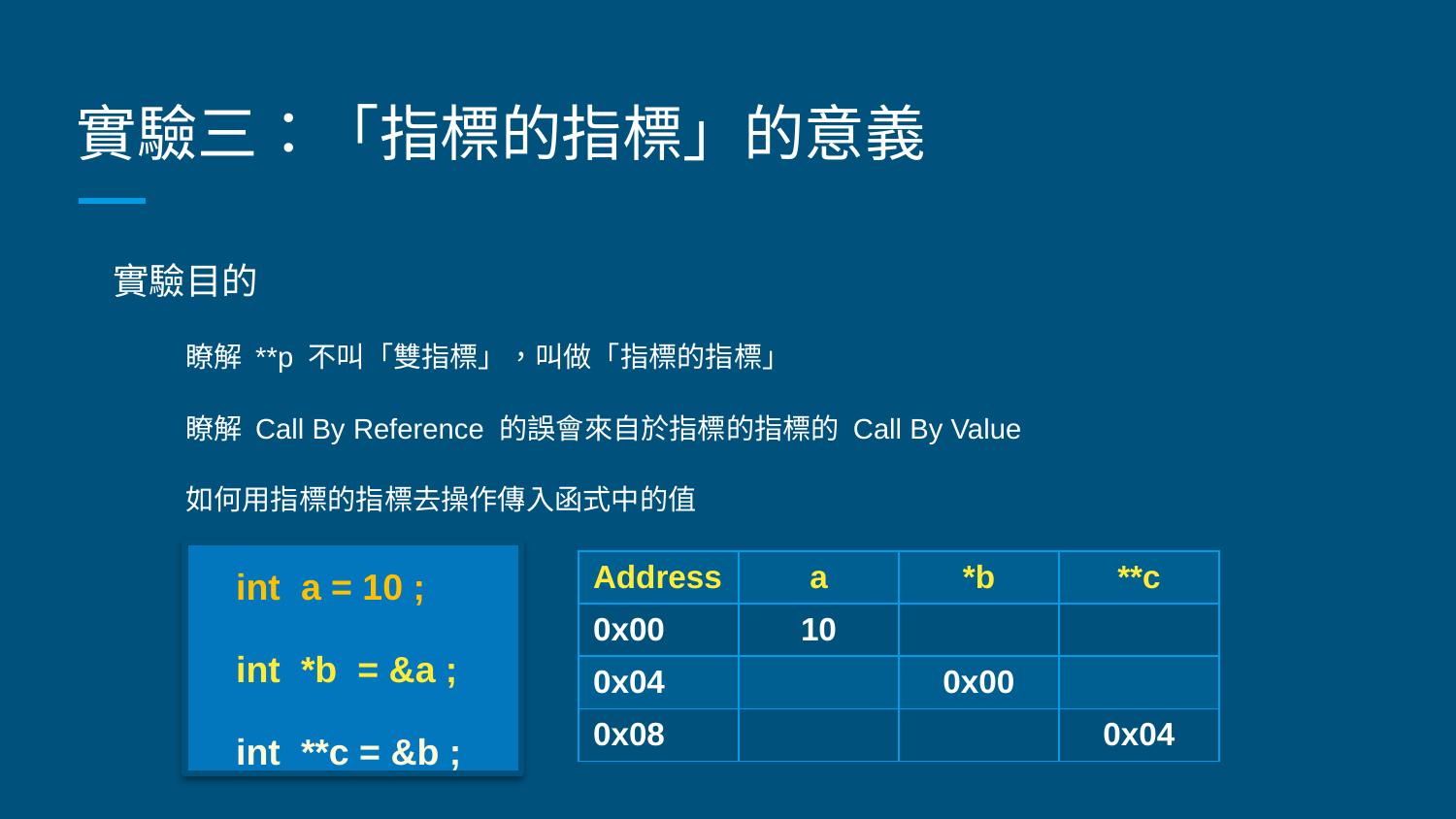

# 實驗三：「指標的指標」的意義
實驗目的
瞭解 **p 不叫「雙指標」，叫做「指標的指標」
瞭解 Call By Reference 的誤會來自於指標的指標的 Call By Value
如何用指標的指標去操作傳入函式中的值
int  a = 10 ;
int  *b  = &a ;
int  **c = &b ;
| Address | a | \*b | \*\*c |
| --- | --- | --- | --- |
| 0x00 | 10 |  |  |
| 0x04 |  | 0x00 |  |
| 0x08 |  |  | 0x04 |